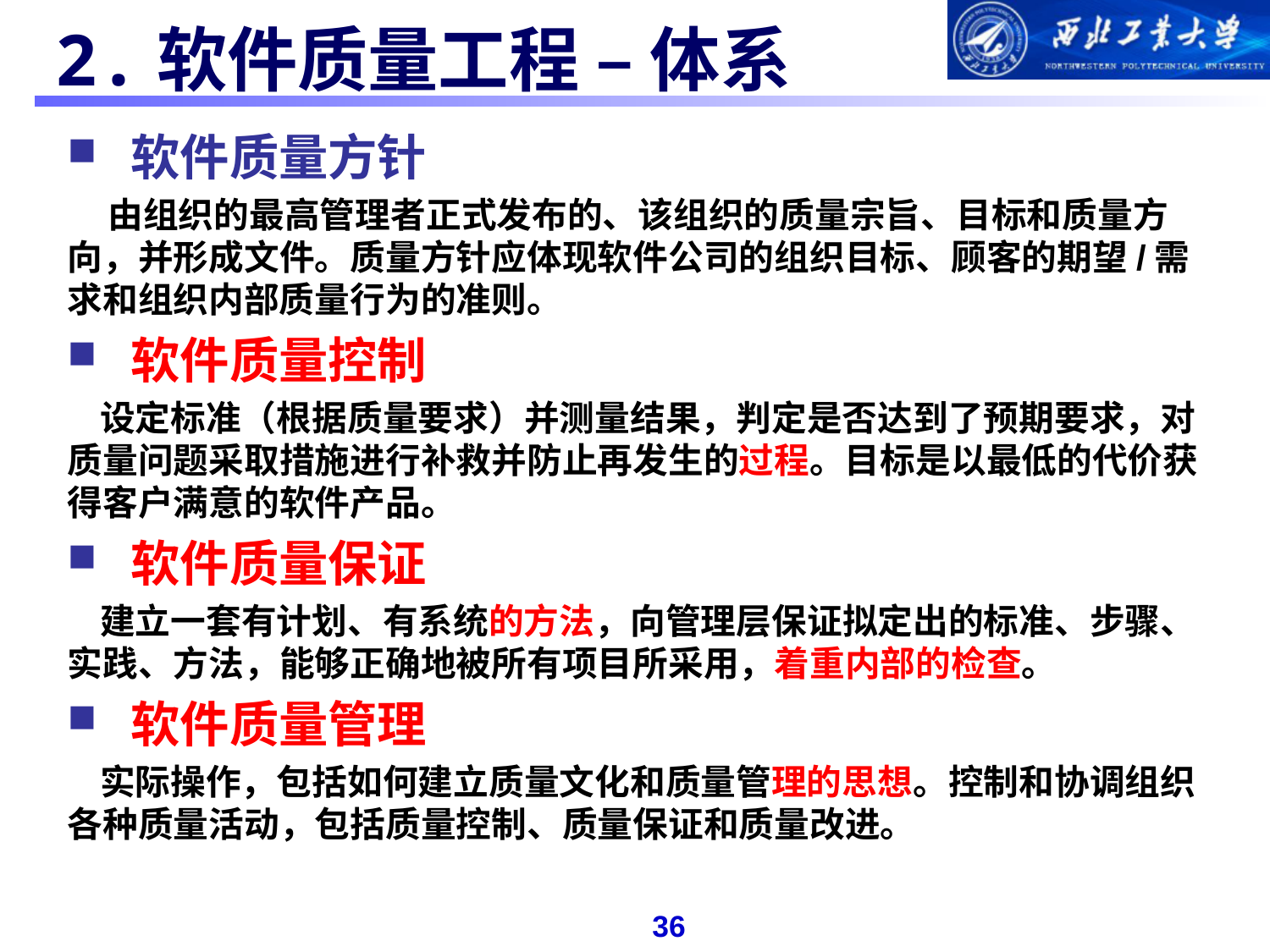

#
 2.软件质量工程 – 体系
软件质量方针
    由组织的最高管理者正式发布的、该组织的质量宗旨、目标和质量方向，并形成文件。质量方针应体现软件公司的组织目标、顾客的期望/需求和组织内部质量行为的准则。
软件质量控制
   设定标准（根据质量要求）并测量结果，判定是否达到了预期要求，对质量问题采取措施进行补救并防止再发生的过程。目标是以最低的代价获得客户满意的软件产品。
软件质量保证
   建立一套有计划、有系统的方法，向管理层保证拟定出的标准、步骤、实践、方法，能够正确地被所有项目所采用，着重内部的检查。
软件质量管理
   实际操作，包括如何建立质量文化和质量管理的思想。控制和协调组织各种质量活动，包括质量控制、质量保证和质量改进。